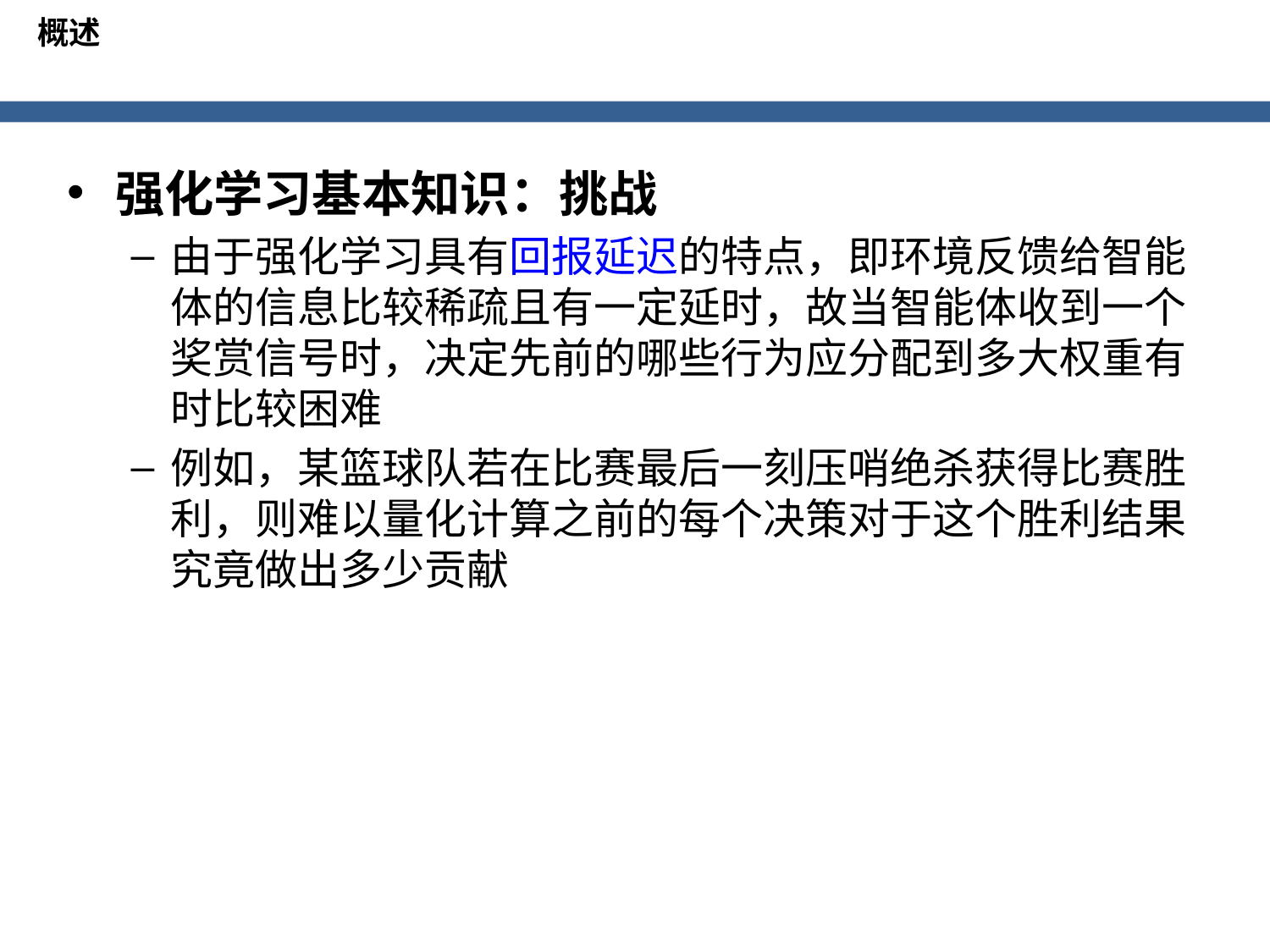

概述
强化学习基本知识：挑战
由于强化学习具有回报延迟的特点，即环境反馈给智能体的信息比较稀疏且有一定延时，故当智能体收到一个奖赏信号时，决定先前的哪些行为应分配到多大权重有时比较困难
例如，某篮球队若在比赛最后一刻压哨绝杀获得比赛胜利，则难以量化计算之前的每个决策对于这个胜利结果究竟做出多少贡献